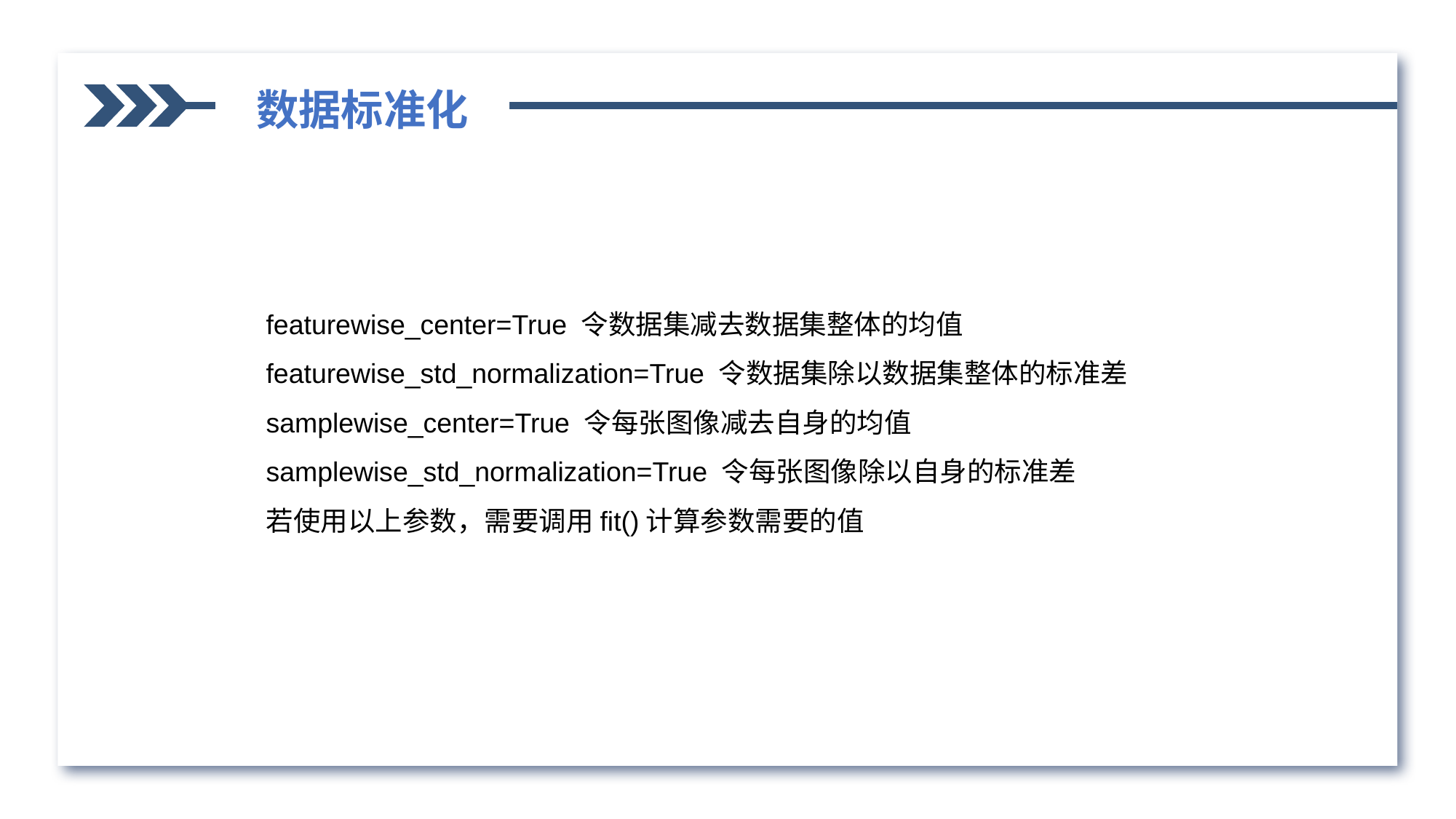

数据标准化

featurewise_center=True 令数据集减去数据集整体的均值
featurewise_std_normalization=True 令数据集除以数据集整体的标准差
samplewise_center=True 令每张图像减去自身的均值
samplewise_std_normalization=True 令每张图像除以自身的标准差
若使用以上参数，需要调用fit()计算参数需要的值